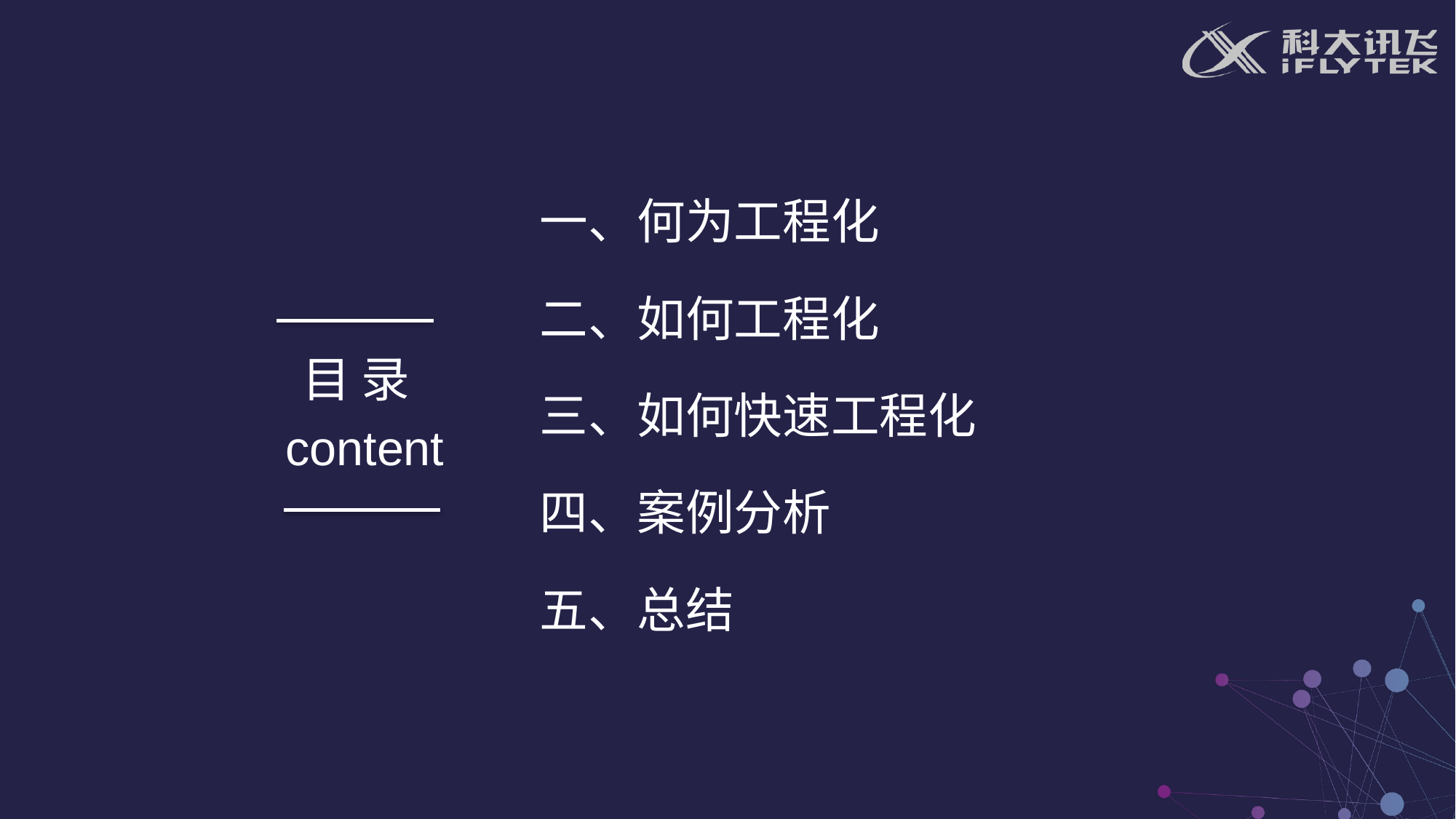

一、何为工程化
二、如何工程化
三、如何快速工程化
四、案例分析
五、总结
目 录
content